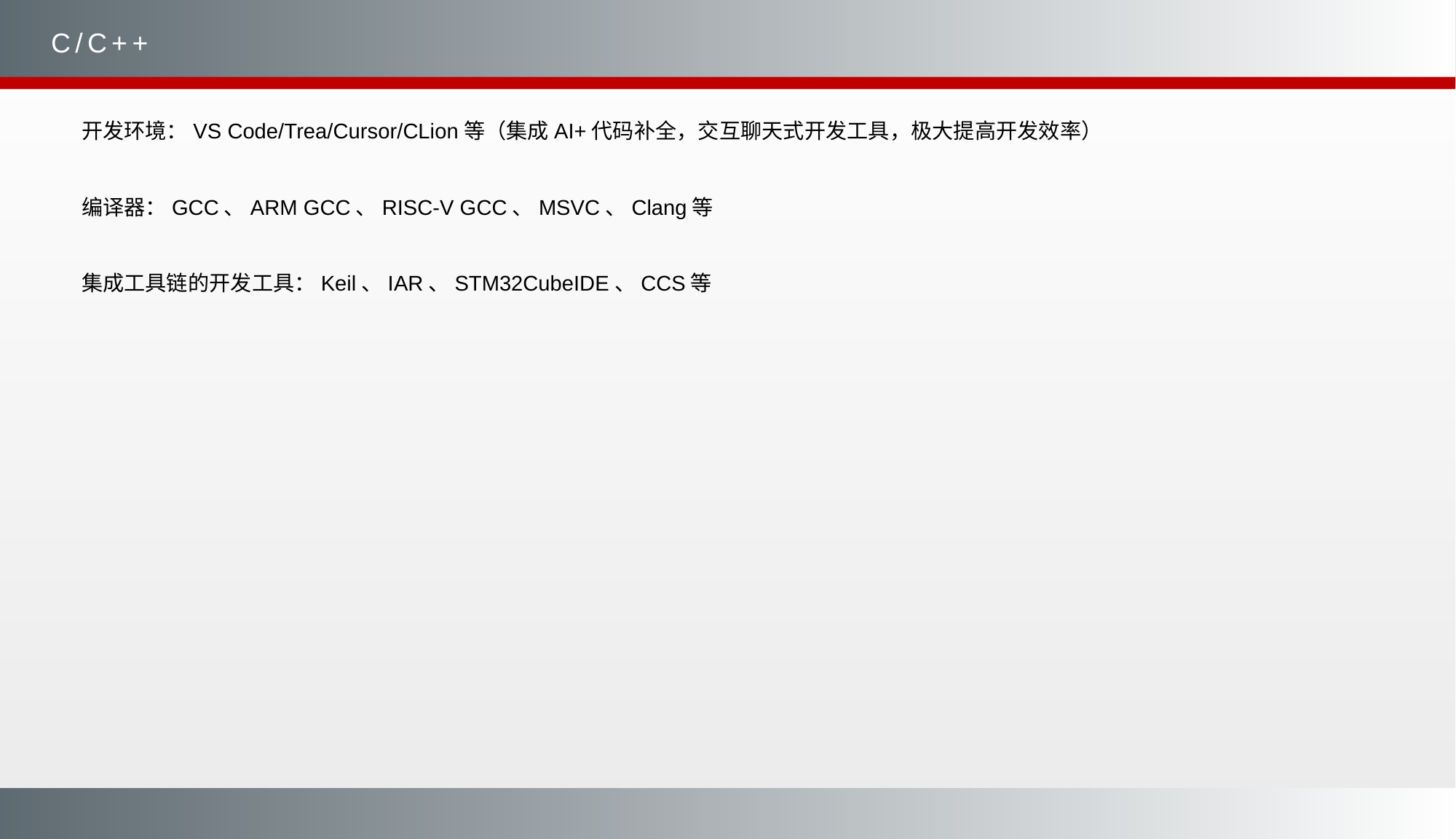

C/C++

开发环境：VS Code/Trea/Cursor/CLion等（集成AI+代码补全，交互聊天式开发工具，极大提高开发效率）

编译器：GCC、ARM GCC、RISC-V GCC、MSVC、Clang等

集成工具链的开发工具：Keil、IAR、STM32CubeIDE、CCS等